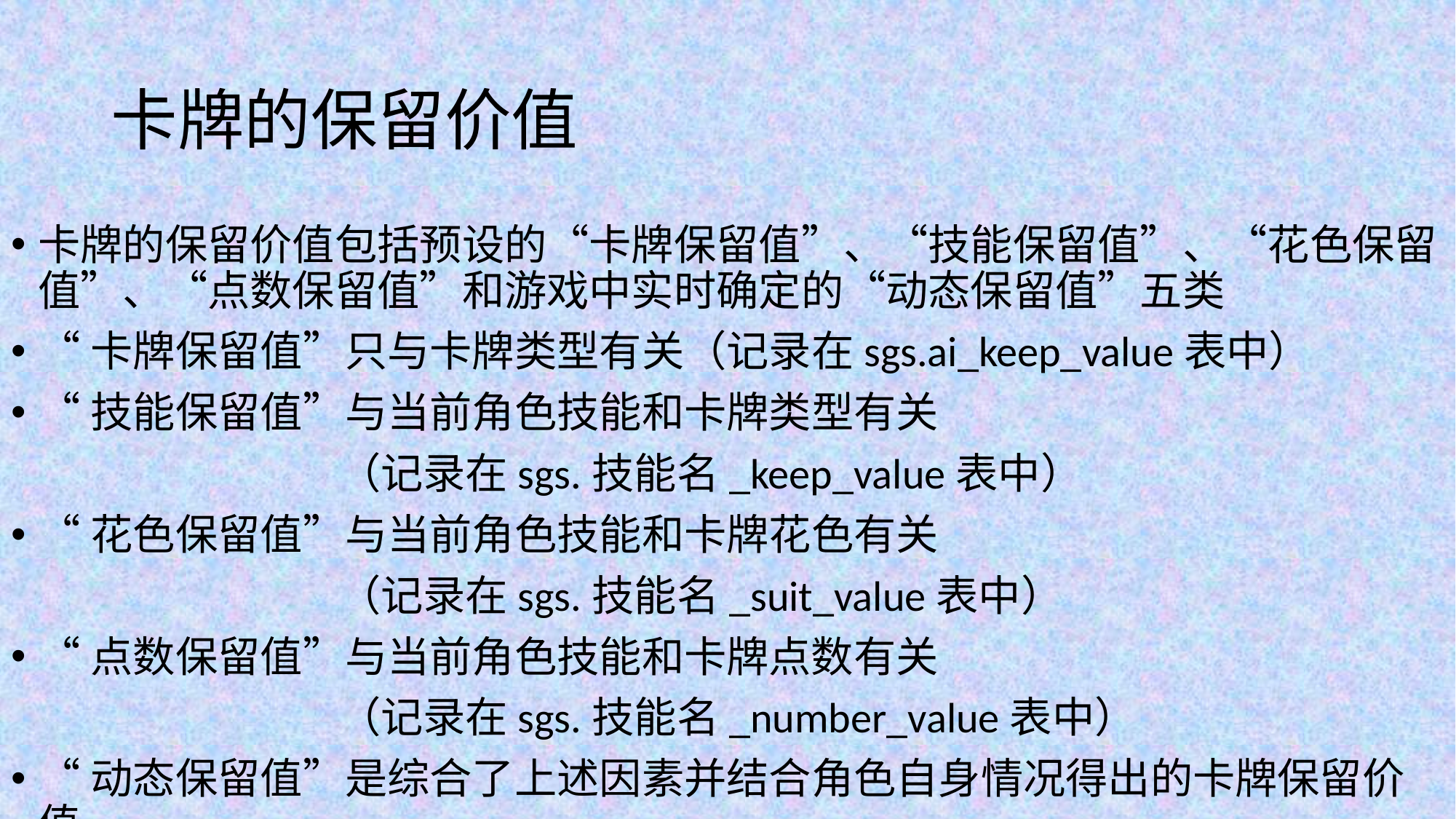

# 卡牌的保留价值
卡牌的保留价值包括预设的“卡牌保留值”、“技能保留值”、“花色保留值”、“点数保留值”和游戏中实时确定的“动态保留值”五类
“卡牌保留值”只与卡牌类型有关（记录在sgs.ai_keep_value表中）
“技能保留值”与当前角色技能和卡牌类型有关
			（记录在sgs.技能名_keep_value表中）
“花色保留值”与当前角色技能和卡牌花色有关
			（记录在sgs.技能名_suit_value表中）
“点数保留值”与当前角色技能和卡牌点数有关
			（记录在sgs.技能名_number_value表中）
“动态保留值”是综合了上述因素并结合角色自身情况得出的卡牌保留价值